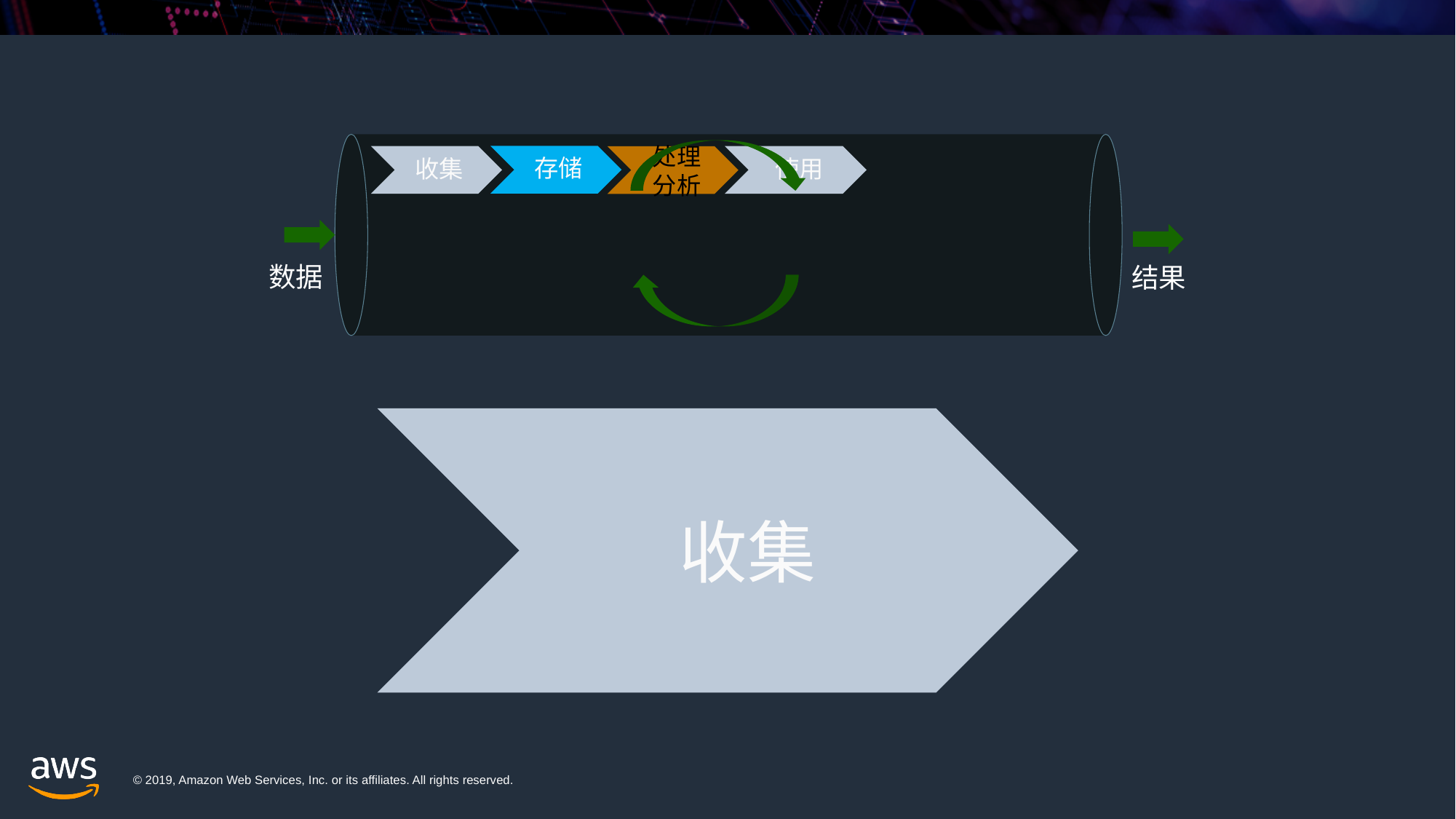

收集
存储
处理分析
使用

数据
结果
 收集